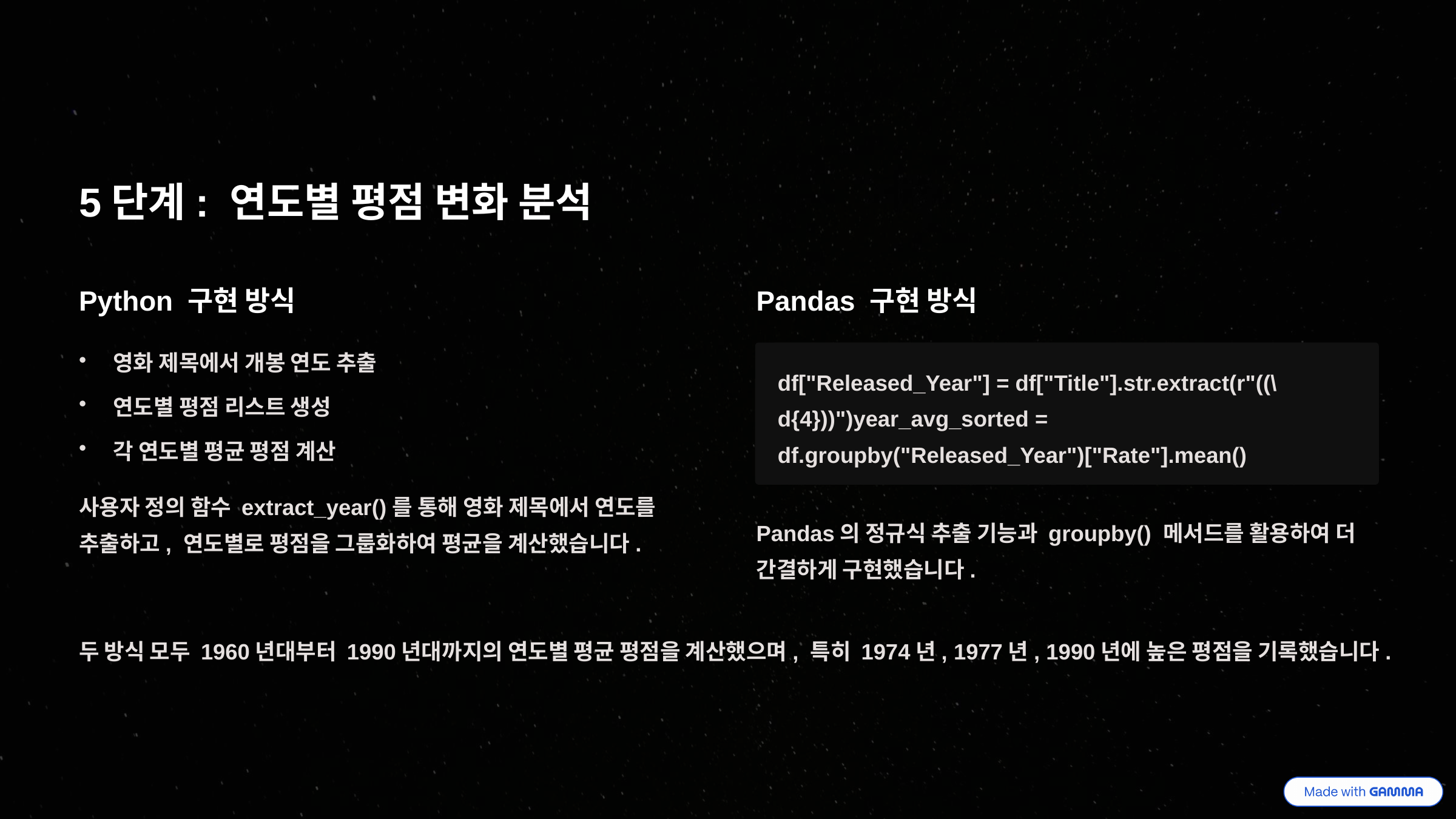

5단계: 연도별 평점 변화 분석
Python 구현 방식
Pandas 구현 방식
영화 제목에서 개봉 연도 추출

df["Released_Year"] = df["Title"].str.extract(r"((\d{4}))")year_avg_sorted = df.groupby("Released_Year")["Rate"].mean()
연도별 평점 리스트 생성
각 연도별 평균 평점 계산
사용자 정의 함수 extract_year()를 통해 영화 제목에서 연도를 추출하고, 연도별로 평점을 그룹화하여 평균을 계산했습니다.
Pandas의 정규식 추출 기능과 groupby() 메서드를 활용하여 더 간결하게 구현했습니다.
두 방식 모두 1960년대부터 1990년대까지의 연도별 평균 평점을 계산했으며, 특히 1974년, 1977년, 1990년에 높은 평점을 기록했습니다.